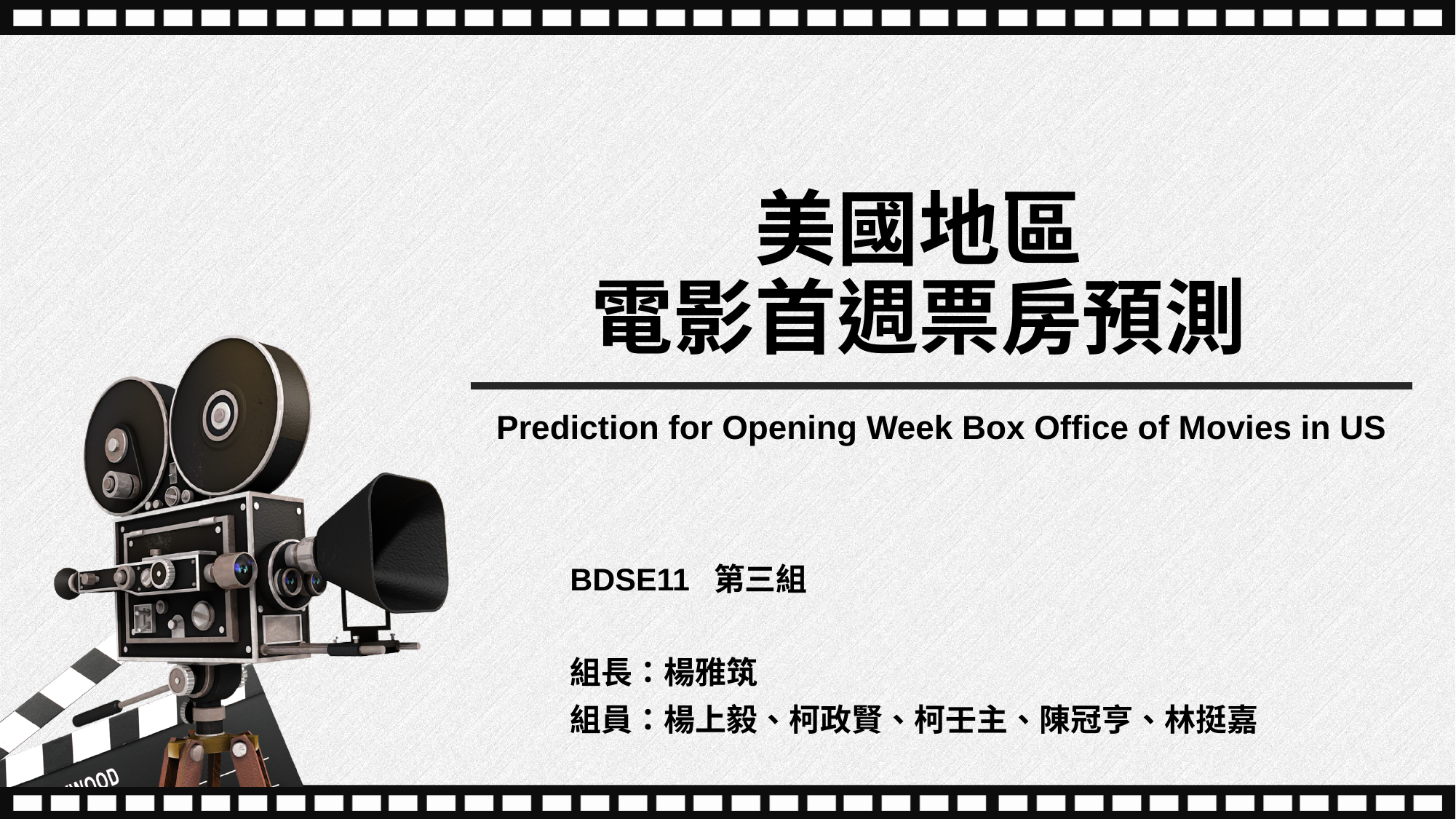

# 美國地區 電影首週票房預測
Prediction for Opening Week Box Office of Movies in US
BDSE11  第三組

組長：楊雅筑
組員：楊上毅、柯政賢、柯壬主、陳冠亨、林挺嘉